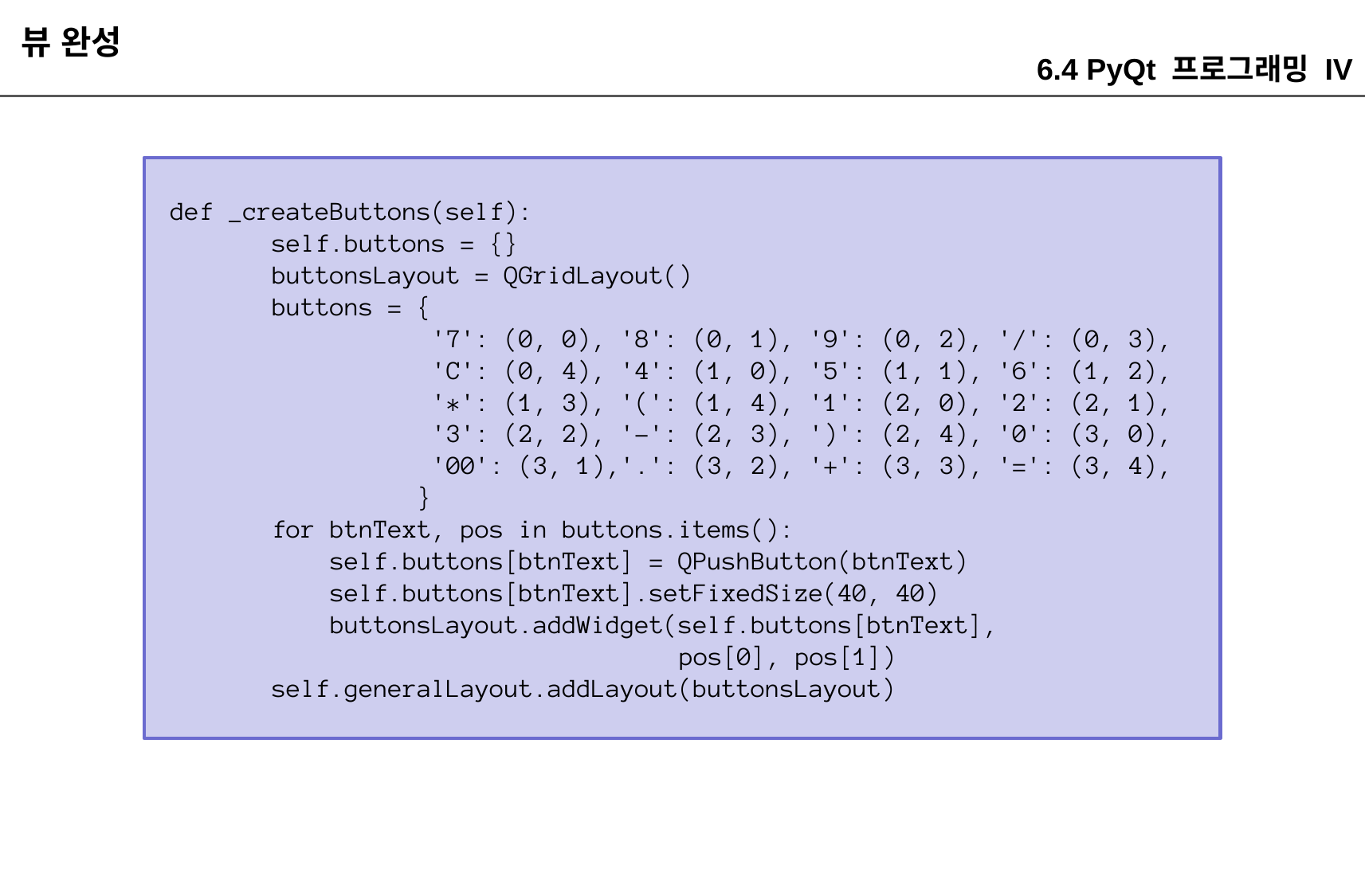

뷰 완성
6.4 PyQt 프로그래밍 IV
 def _createButtons(self):
        self.buttons = {}
        buttonsLayout = QGridLayout()
        buttons = {
                   '7': (0, 0), '8': (0, 1), '9': (0, 2), '/': (0, 3),
                   'C': (0, 4), '4': (1, 0), '5': (1, 1), '6': (1, 2),
                   '*': (1, 3), '(': (1, 4), '1': (2, 0), '2': (2, 1),
                   '3': (2, 2), '-': (2, 3), ')': (2, 4), '0': (3, 0),
                   '00': (3, 1),'.': (3, 2), '+': (3, 3), '=': (3, 4),
                  }
        for btnText, pos in buttons.items():
            self.buttons[btnText] = QPushButton(btnText)
            self.buttons[btnText].setFixedSize(40, 40)
            buttonsLayout.addWidget(self.buttons[btnText],
                                    pos[0], pos[1])
        self.generalLayout.addLayout(buttonsLayout)